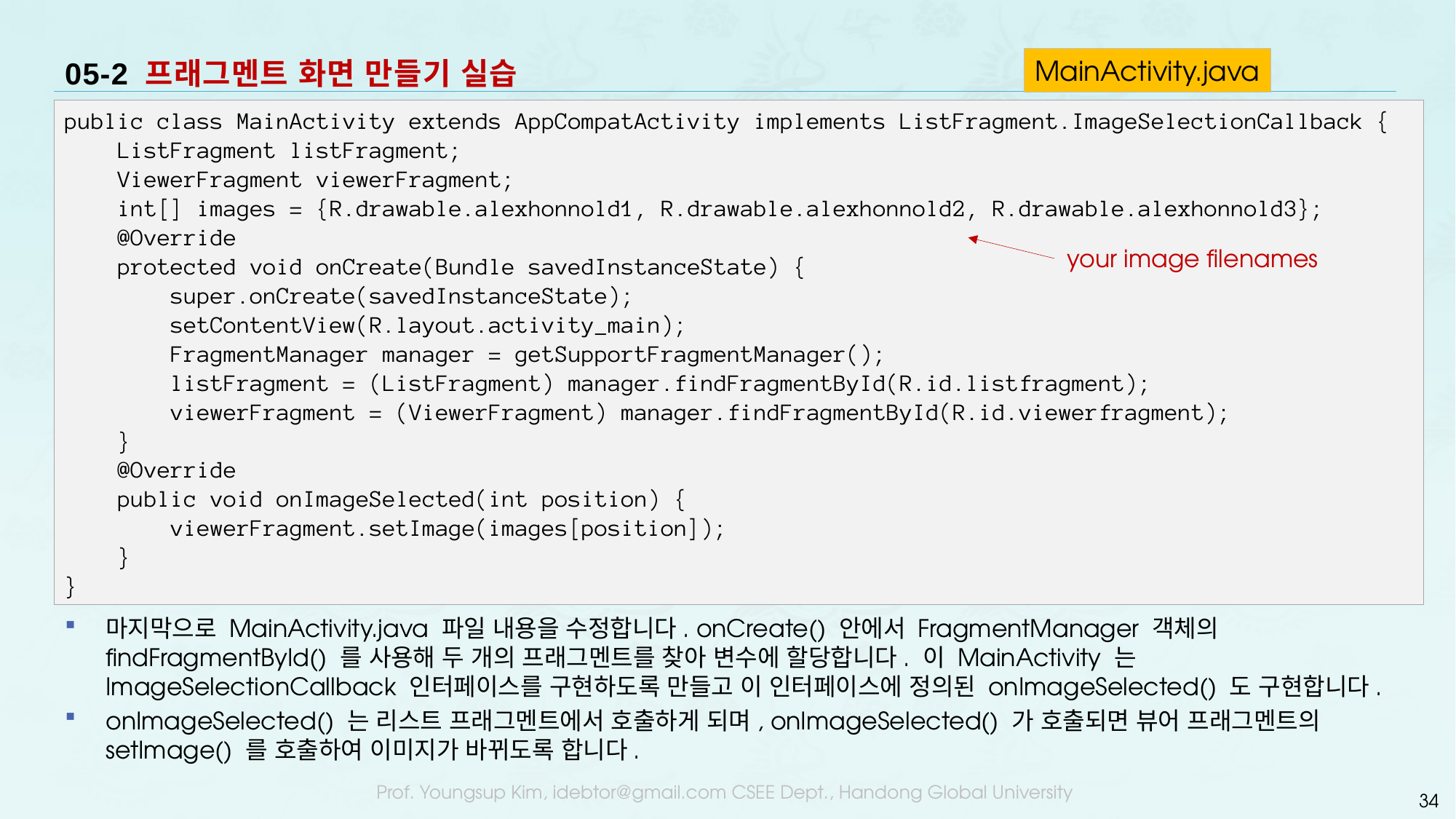

# 05-2 프래그멘트 화면 만들기 실습
MainActivity.java

마지막으로 MainActivity.java 파일 내용을 수정합니다. onCreate() 안에서 FragmentManager 객체의 findFragmentById() 를 사용해 두 개의 프래그멘트를 찾아 변수에 할당합니다. 이 MainActivity 는 ImageSelectionCallback 인터페이스를 구현하도록 만들고 이 인터페이스에 정의된 onImageSelected() 도 구현합니다.
onImageSelected() 는 리스트 프래그멘트에서 호출하게 되며, onImageSelected() 가 호출되면 뷰어 프래그멘트의 setImage() 를 호출하여 이미지가 바뀌도록 합니다.

public class MainActivity extends AppCompatActivity implements ListFragment.ImageSelectionCallback {
    ListFragment listFragment;
    ViewerFragment viewerFragment;
    int[] images = {R.drawable.alexhonnold1, R.drawable.alexhonnold2, R.drawable.alexhonnold3};
    @Override
    protected void onCreate(Bundle savedInstanceState) {
        super.onCreate(savedInstanceState);
        setContentView(R.layout.activity_main);
        FragmentManager manager = getSupportFragmentManager();
        listFragment = (ListFragment) manager.findFragmentById(R.id.listfragment);
        viewerFragment = (ViewerFragment) manager.findFragmentById(R.id.viewerfragment);
    }
    @Override
    public void onImageSelected(int position) {
        viewerFragment.setImage(images[position]);
    }
}
your image filenames
34